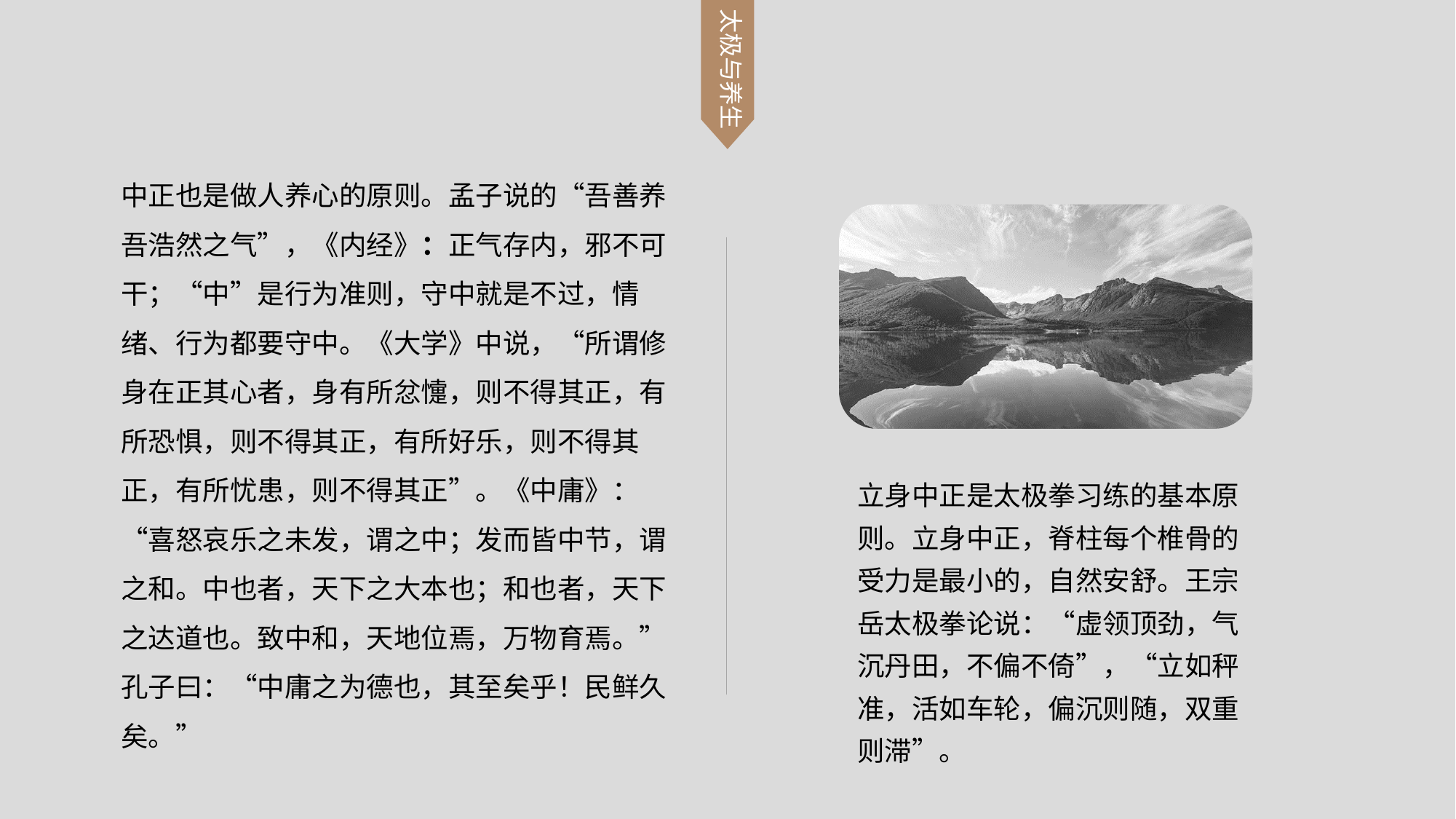

太极与养生

中正也是做人养心的原则。孟子说的“吾善养吾浩然之气”，《内经》：正气存内，邪不可干；“中”是行为准则，守中就是不过，情绪、行为都要守中。《大学》中说，“所谓修身在正其心者，身有所忿懥，则不得其正，有所恐惧，则不得其正，有所好乐，则不得其正，有所忧患，则不得其正”。《中庸》：“喜怒哀乐之未发，谓之中；发而皆中节，谓之和。中也者，天下之大本也；和也者，天下之达道也。致中和，天地位焉，万物育焉。”孔子曰：“中庸之为德也，其至矣乎！民鲜久矣。”

立身中正是太极拳习练的基本原则。立身中正，脊柱每个椎骨的受力是最小的，自然安舒。王宗岳太极拳论说：“虚领顶劲，气沉丹田，不偏不倚”，“立如秤准，活如车轮，偏沉则随，双重则滞”。